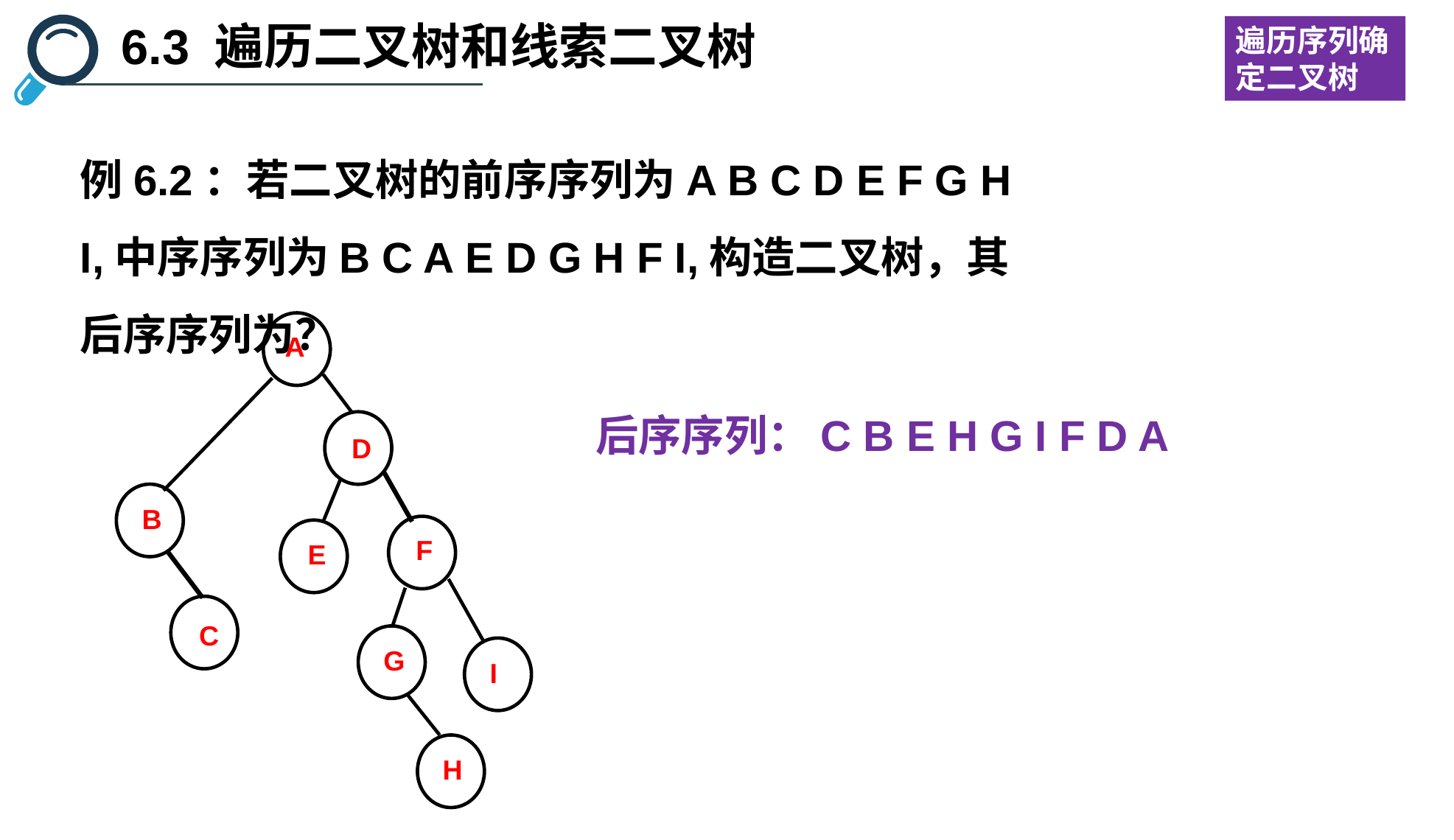

6.3 遍历二叉树和线索二叉树
遍历序列确定二叉树
例6.2：若二叉树的前序序列为A B C D E F G H I,中序序列为B C A E D G H F I,构造二叉树，其后序序列为？

A

D

B

E

C

I

F

G

H
后序序列：C B E H G I F D A